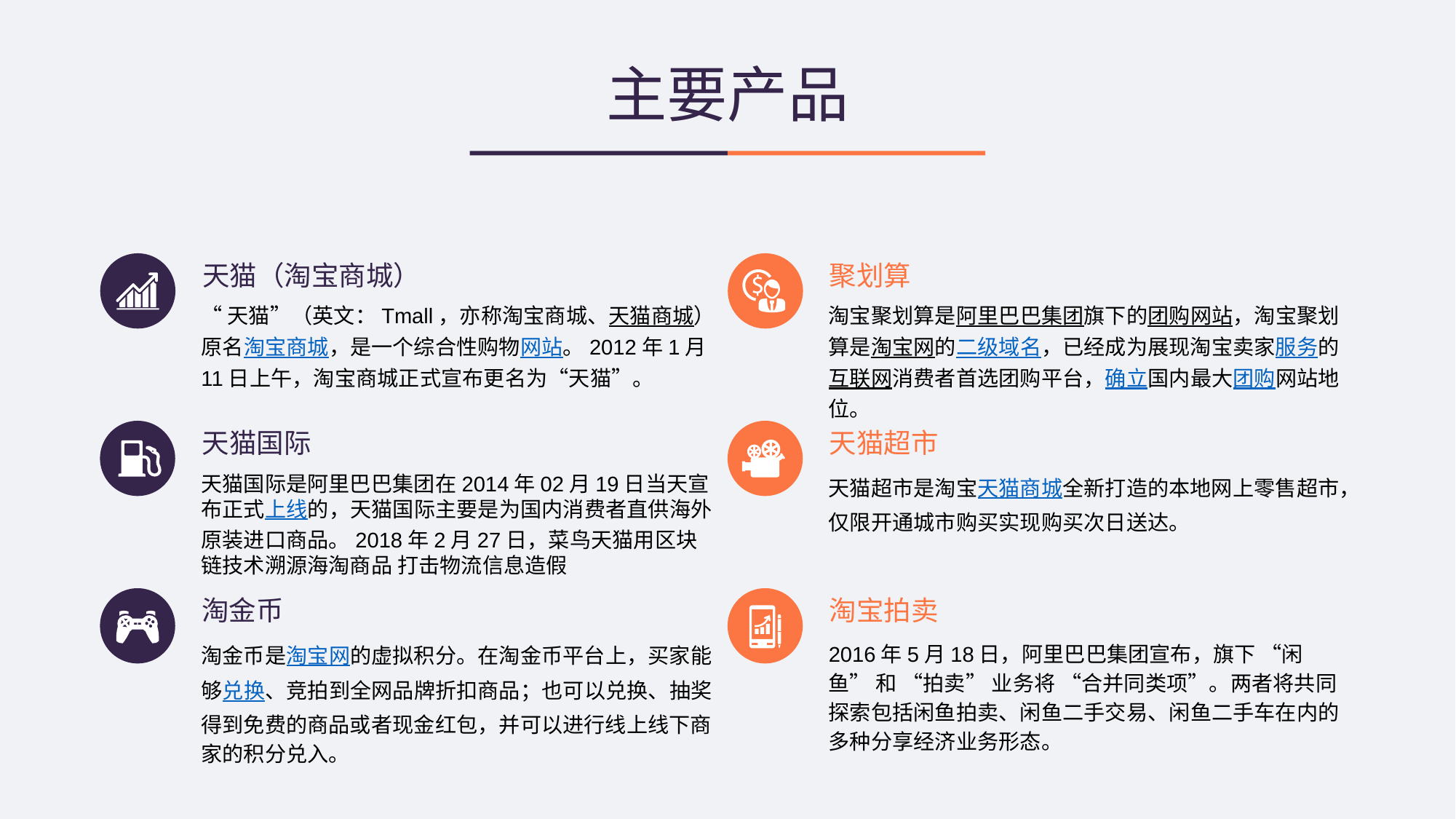

# 主要产品

天猫（淘宝商城）

聚划算

“天猫”（英文：Tmall，亦称淘宝商城、天猫商城）原名淘宝商城，是一个综合性购物网站。2012年1月11日上午，淘宝商城正式宣布更名为“天猫”。
淘宝聚划算是阿里巴巴集团旗下的团购网站，淘宝聚划算是淘宝网的二级域名，已经成为展现淘宝卖家服务的互联网消费者首选团购平台，确立国内最大团购网站地位。

天猫国际

天猫超市

天猫国际是阿里巴巴集团在2014年02月19日当天宣布正式上线的，天猫国际主要是为国内消费者直供海外原装进口商品。2018年2月27日，菜鸟天猫用区块链技术溯源海淘商品 打击物流信息造假
天猫超市是淘宝天猫商城全新打造的本地网上零售超市，仅限开通城市购买实现购买次日送达。

淘金币

淘宝拍卖

淘金币是淘宝网的虚拟积分。在淘金币平台上，买家能够兑换、竞拍到全网品牌折扣商品；也可以兑换、抽奖得到免费的商品或者现金红包，并可以进行线上线下商家的积分兑入。
2016年5月18日，阿里巴巴集团宣布，旗下 “闲鱼” 和 “拍卖” 业务将 “合并同类项”。两者将共同探索包括闲鱼拍卖、闲鱼二手交易、闲鱼二手车在内的多种分享经济业务形态。